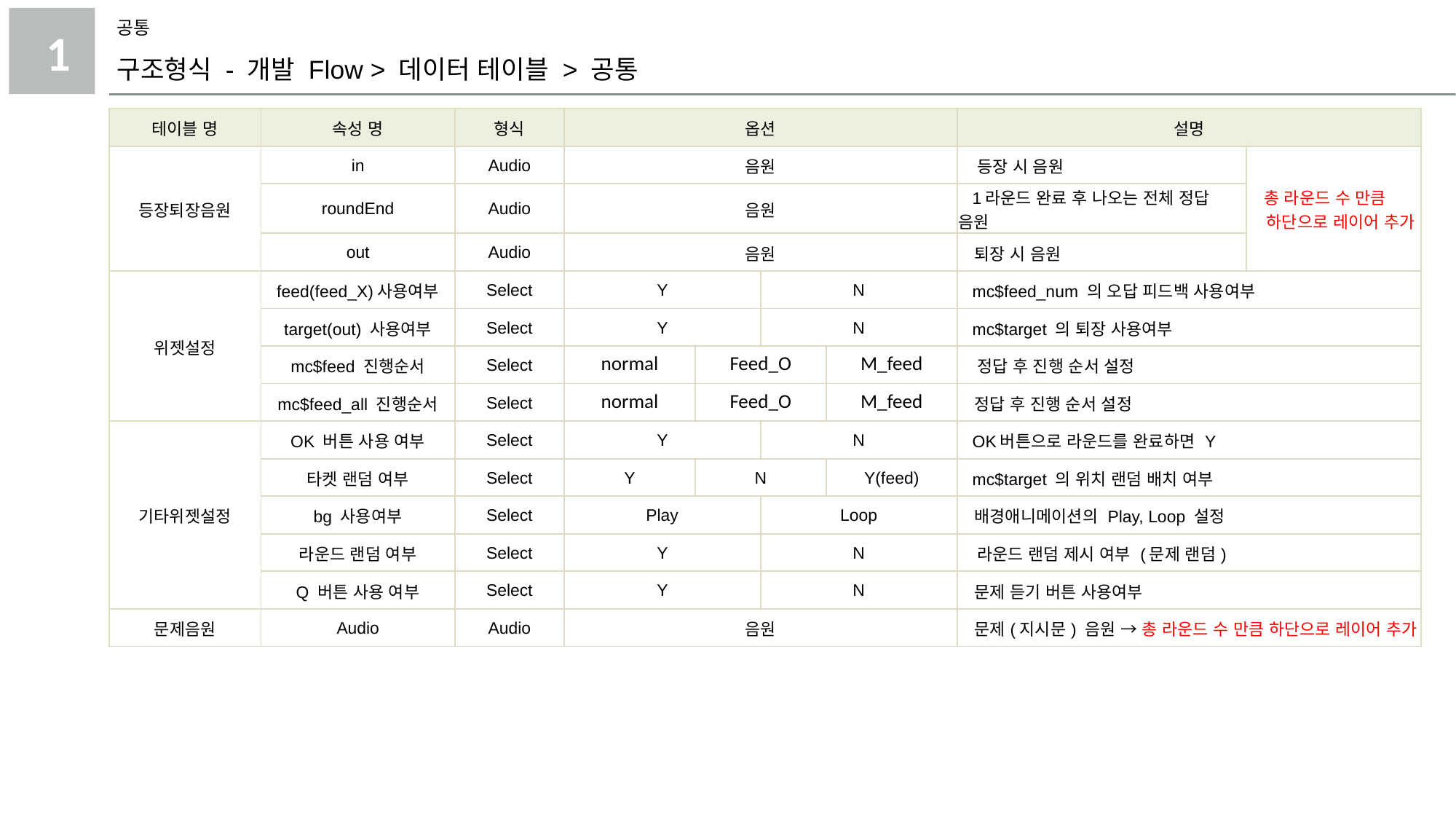

공통
1
구조형식 - 개발 Flow > 데이터 테이블 > 공통
| 테이블 명 | 속성 명 | 형식 | 옵션 |  |  |  | 설명 |  |
| --- | --- | --- | --- | --- | --- | --- | --- | --- |
| 등장퇴장음원 | in | Audio | 음원 |  |  |  | 등장 시 음원 | 총 라운드 수 만큼 하단으로 레이어 추가 |
|  | roundEnd | Audio | 음원 |  |  |  | 1라운드 완료 후 나오는 전체 정답 음원 |  |
|  | out | Audio | 음원 |  |  |  | 퇴장 시 음원 |  |
| 위젯설정 | feed(feed\_X)사용여부 | Select | Y |  | N |  | mc$feed\_num 의 오답 피드백 사용여부 |  |
|  | target(out) 사용여부 | Select | Y |  | N |  | mc$target 의 퇴장 사용여부 |  |
|  | mc$feed 진행순서 | Select | normal | Feed\_O |  | M\_feed | 정답 후 진행 순서 설정 |  |
|  | mc$feed\_all 진행순서 | Select | normal | Feed\_O |  | M\_feed | 정답 후 진행 순서 설정 |  |
| 기타위젯설정 | OK 버튼 사용 여부 | Select | Y |  | N |  | OK버튼으로 라운드를 완료하면 Y |  |
|  | 타켓 랜덤 여부 | Select | Y | N |  | Y(feed) | mc$target 의 위치 랜덤 배치 여부 |  |
|  | bg 사용여부 | Select | Play |  | Loop |  | 배경애니메이션의 Play, Loop 설정 |  |
|  | 라운드 랜덤 여부 | Select | Y |  | N |  | 라운드 랜덤 제시 여부 (문제 랜덤) |  |
|  | Q 버튼 사용 여부 | Select | Y |  | N |  | 문제 듣기 버튼 사용여부 |  |
| 문제음원 | Audio | Audio | 음원 |  |  |  | 문제(지시문) 음원 → 총 라운드 수 만큼 하단으로 레이어 추가 |  |